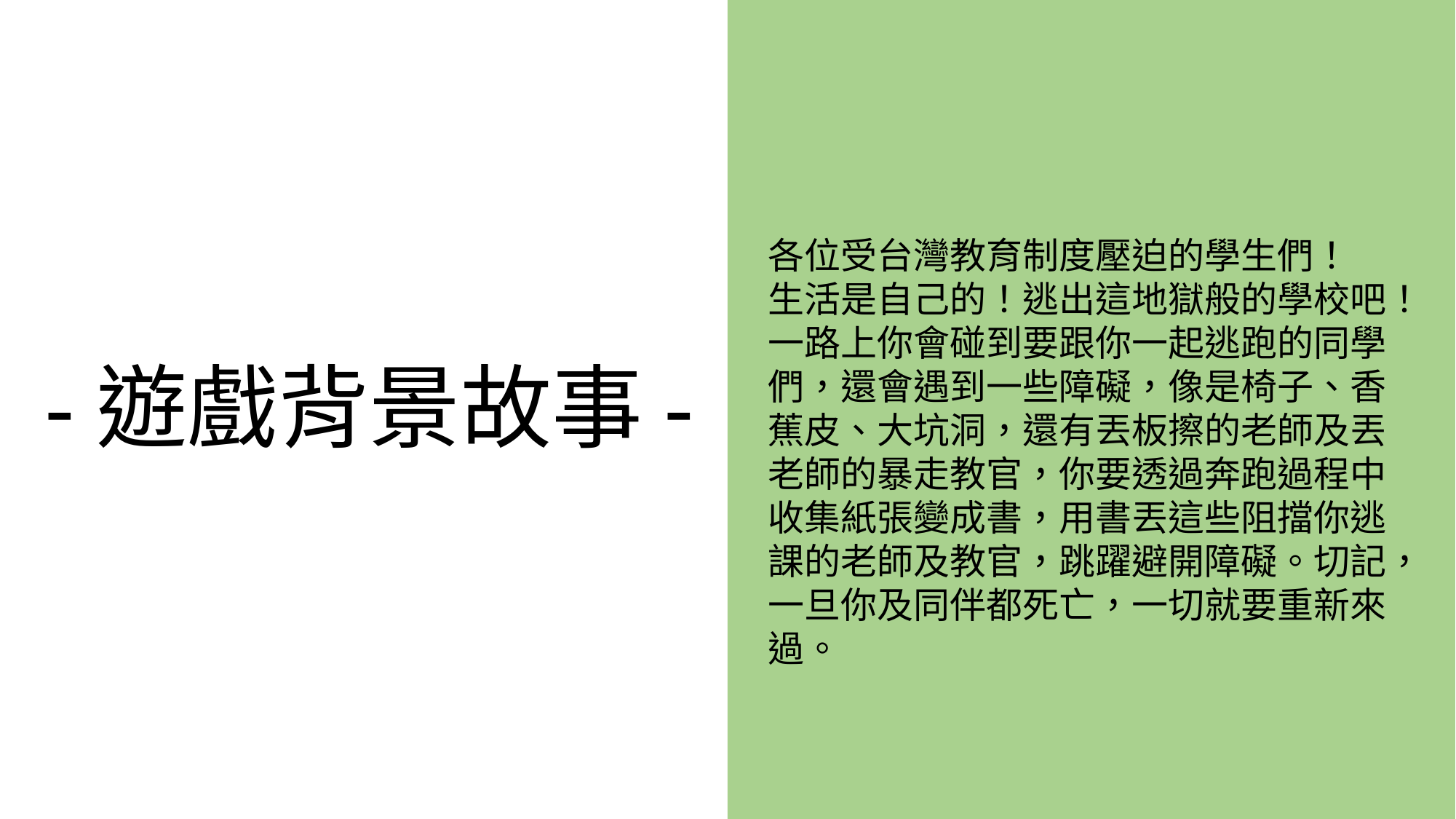

各位受台灣教育制度壓迫的學生們！
生活是自己的！逃出這地獄般的學校吧！一路上你會碰到要跟你一起逃跑的同學們，還會遇到一些障礙，像是椅子、香蕉皮、大坑洞，還有丟板擦的老師及丟老師的暴走教官，你要透過奔跑過程中收集紙張變成書，用書丟這些阻擋你逃課的老師及教官，跳躍避開障礙。切記，一旦你及同伴都死亡，一切就要重新來過。
-遊戲背景故事-